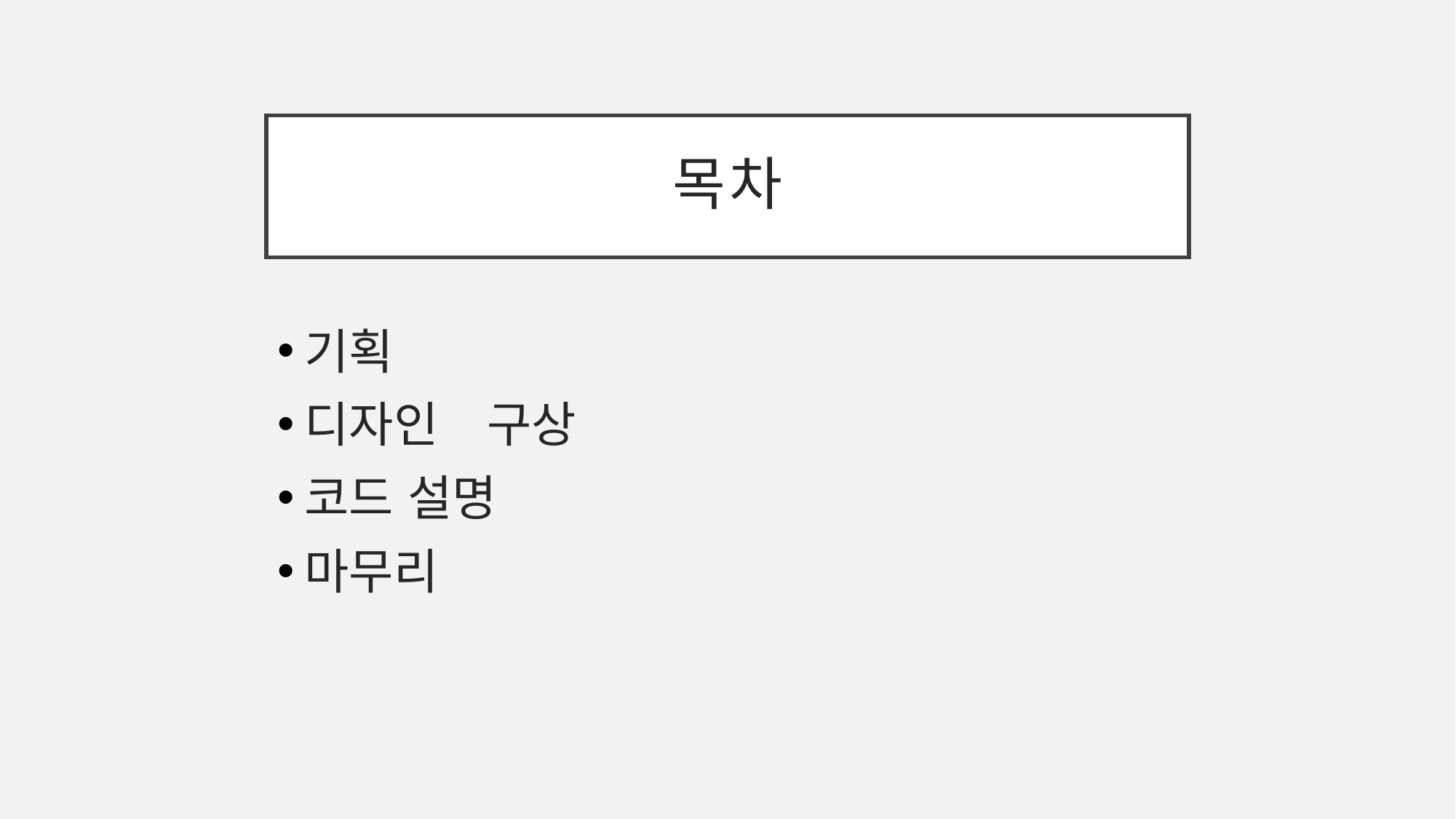

# 목차
기획
디자인　구상
코드 설명
마무리